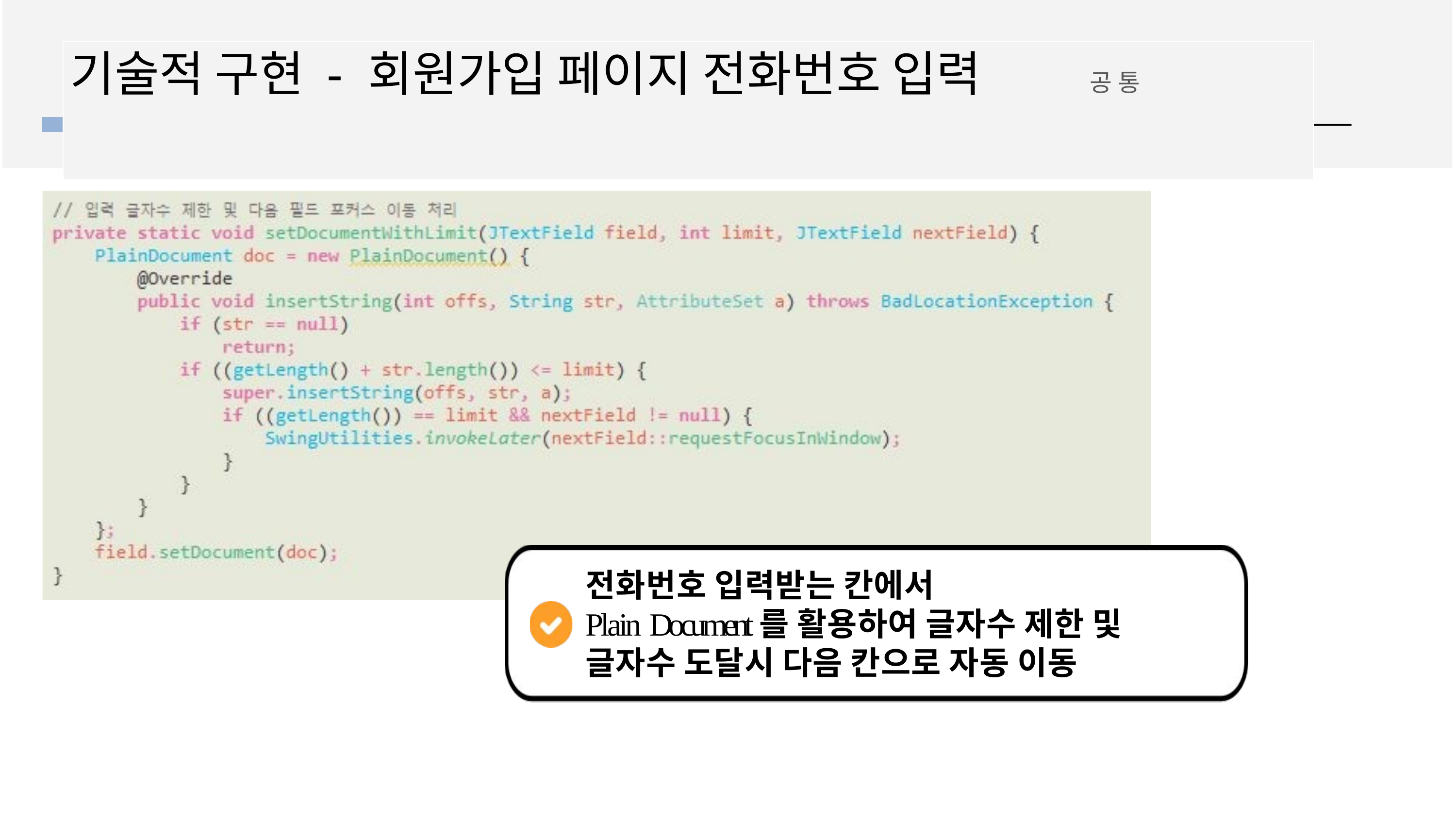

# 기술적 구현 - 회원가입 페이지 전화번호 입력	공 통

전화번호 입력받는 칸에서
Plain Document	를 활용하여 글자수 제한 및  글자수 도달시 다음 칸으로 자동 이동